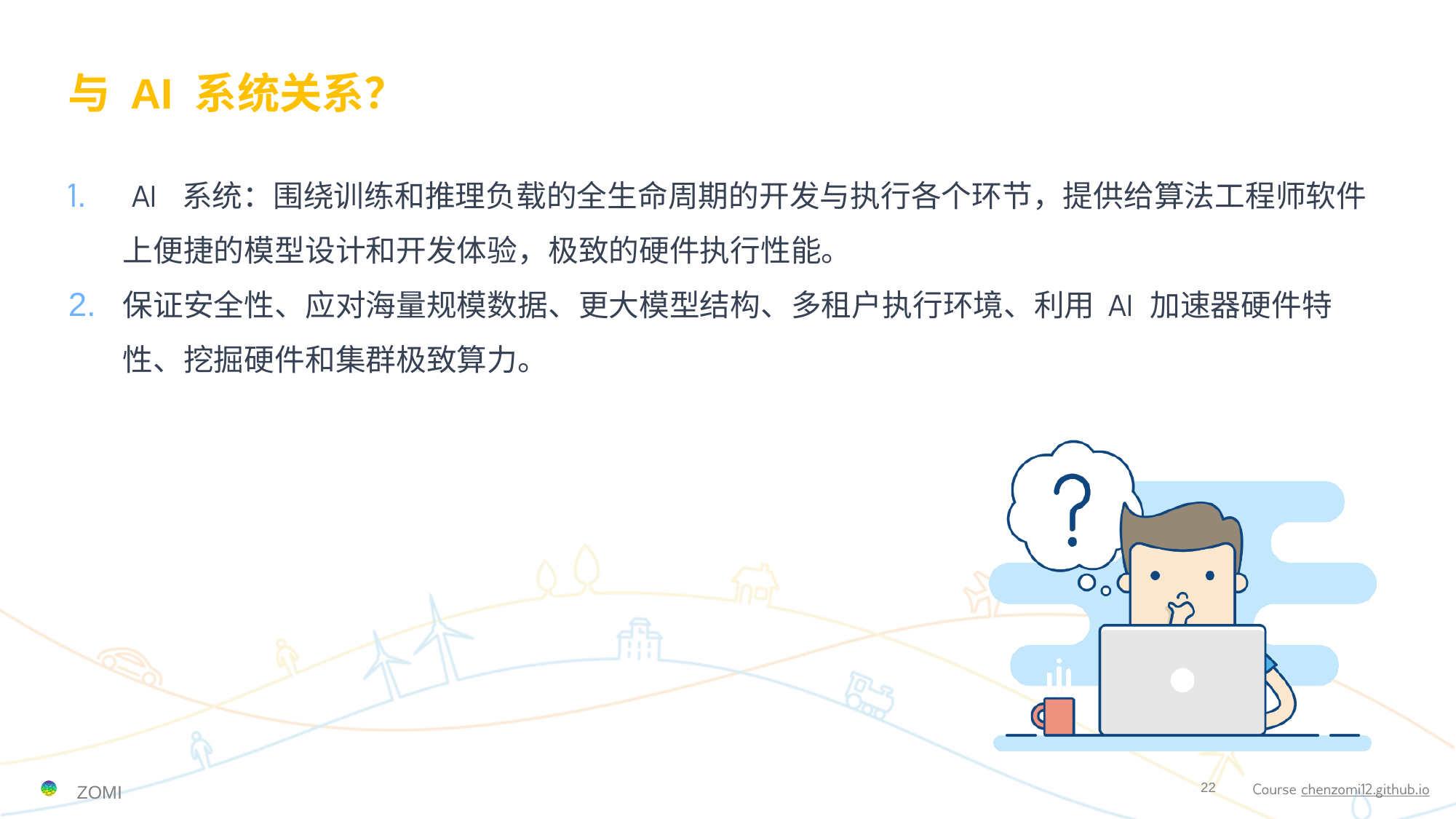

# 与 AI 系统关系？
 AI  系统：围绕训练和推理负载的全生命周期的开发与执行各个环节，提供给算法工程师软件上便捷的模型设计和开发体验，极致的硬件执行性能。
保证安全性、应对海量规模数据、更大模型结构、多租户执行环境、利用 AI 加速器硬件特性、挖掘硬件和集群极致算力。